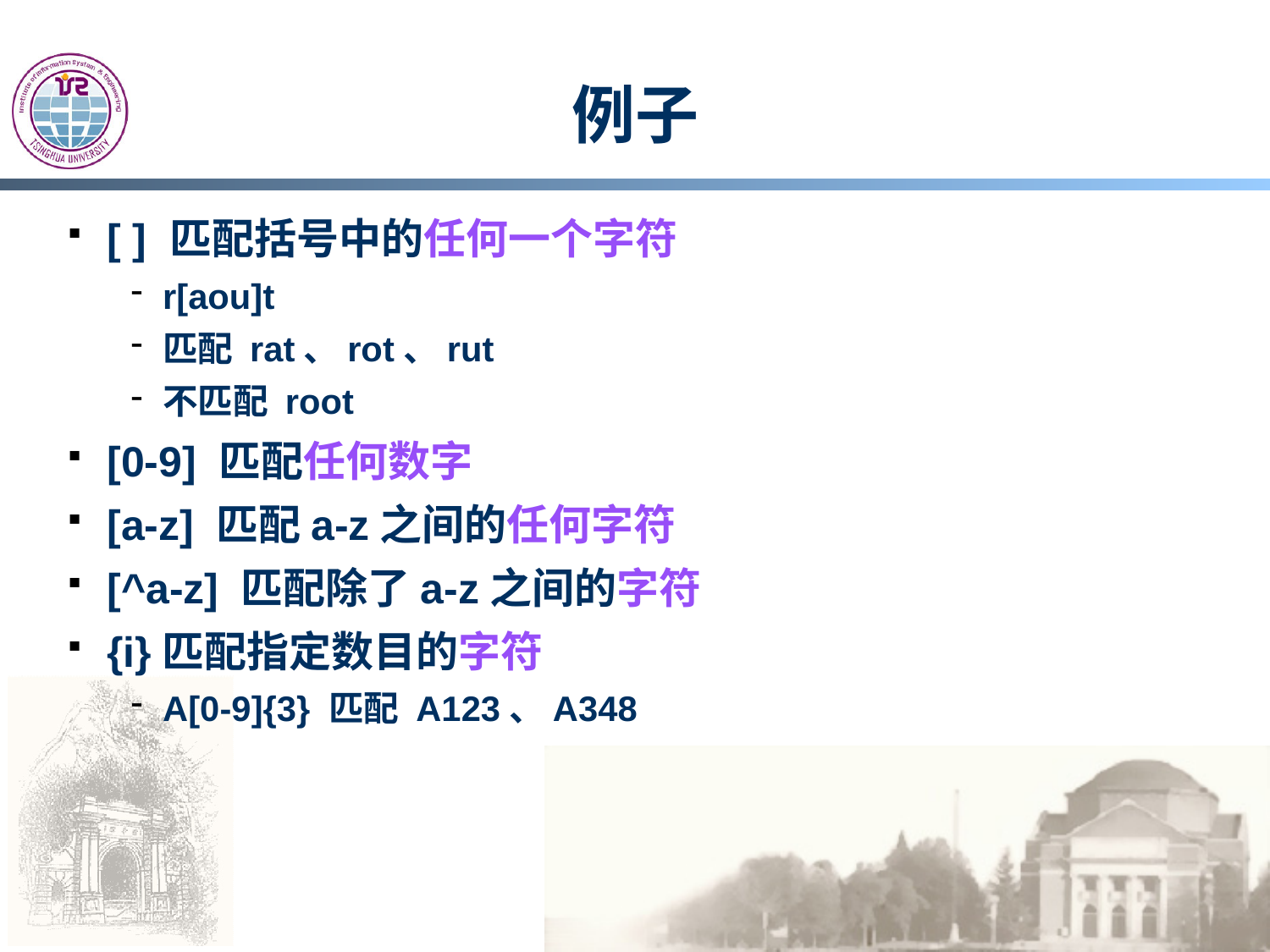

# 例子
[ ] 匹配括号中的任何一个字符
r[aou]t
匹配 rat、rot、rut
不匹配 root
[0-9] 匹配任何数字
[a-z] 匹配a-z之间的任何字符
[^a-z] 匹配除了a-z之间的字符
{i}匹配指定数目的字符
A[0-9]{3} 匹配 A123、A348